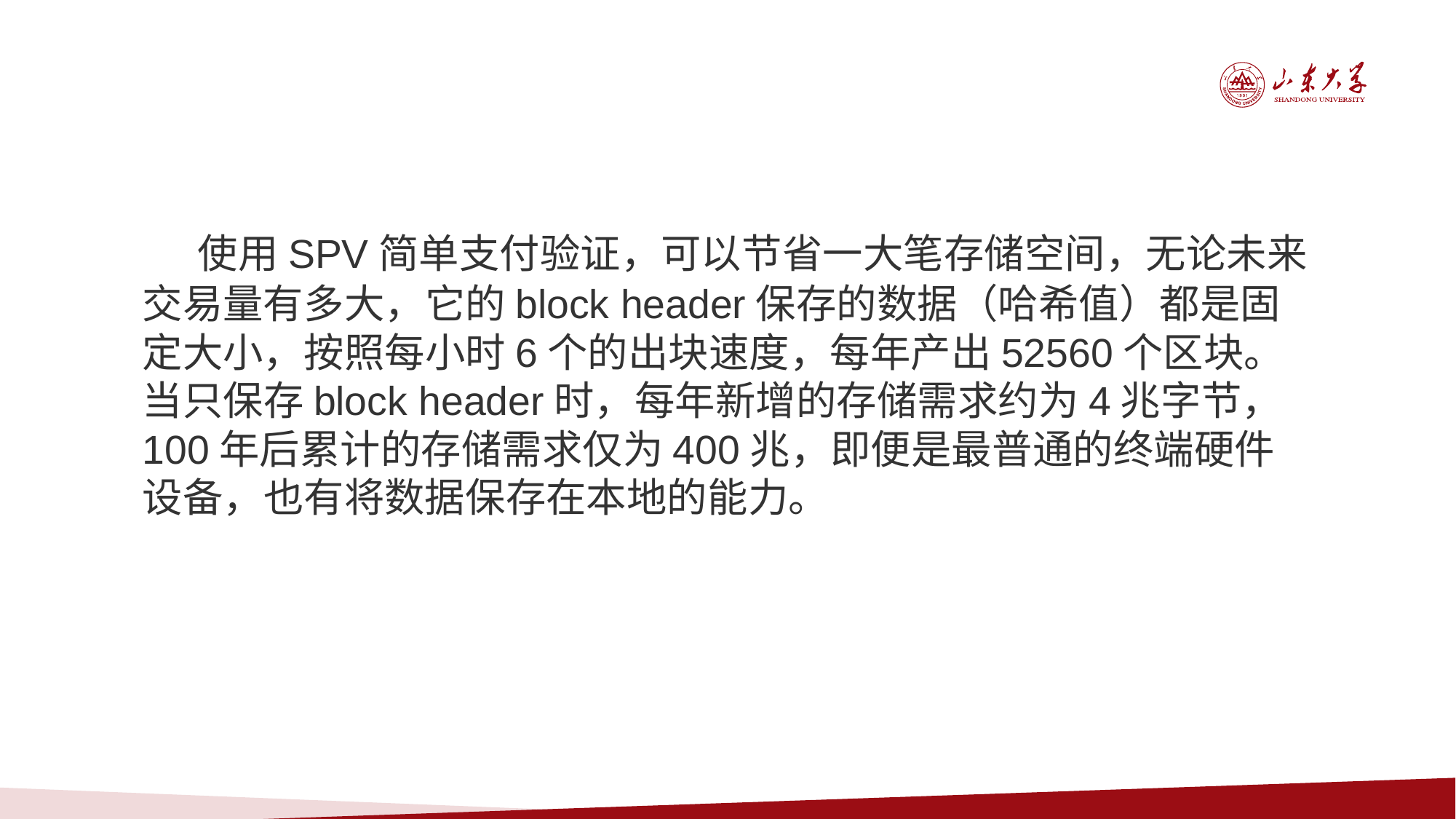

使用SPV简单支付验证，可以节省一大笔存储空间，无论未来交易量有多大，它的block header保存的数据（哈希值）都是固定大小，按照每小时6个的出块速度，每年产出52560个区块。当只保存block header时，每年新增的存储需求约为4兆字节，100年后累计的存储需求仅为400兆，即便是最普通的终端硬件设备，也有将数据保存在本地的能力。